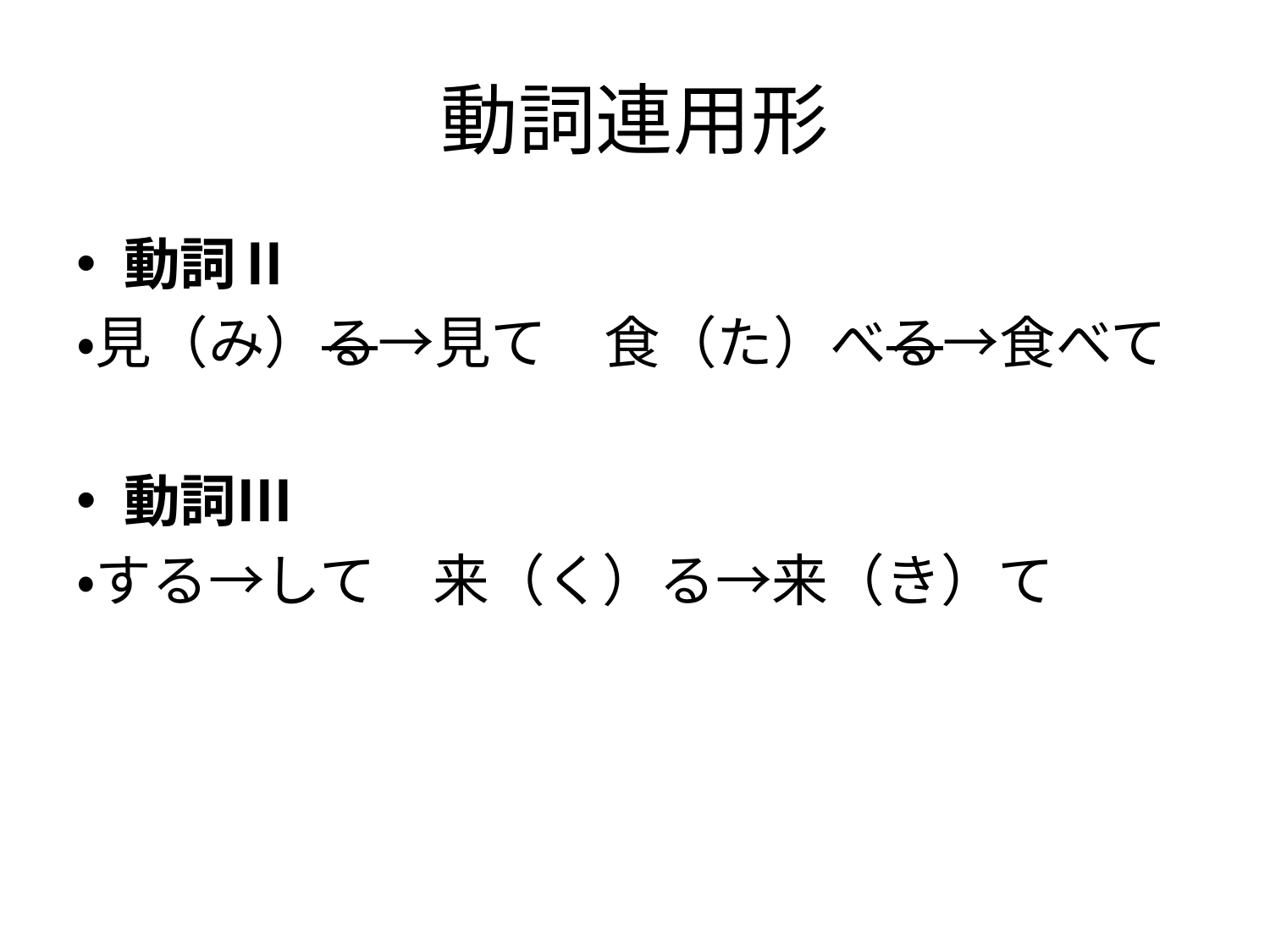

# 動詞連用形
動詞Ⅱ
・見（み）る→見て　食（た）べる→食べて

動詞Ⅲ
・する→して　来（く）る→来（き）て